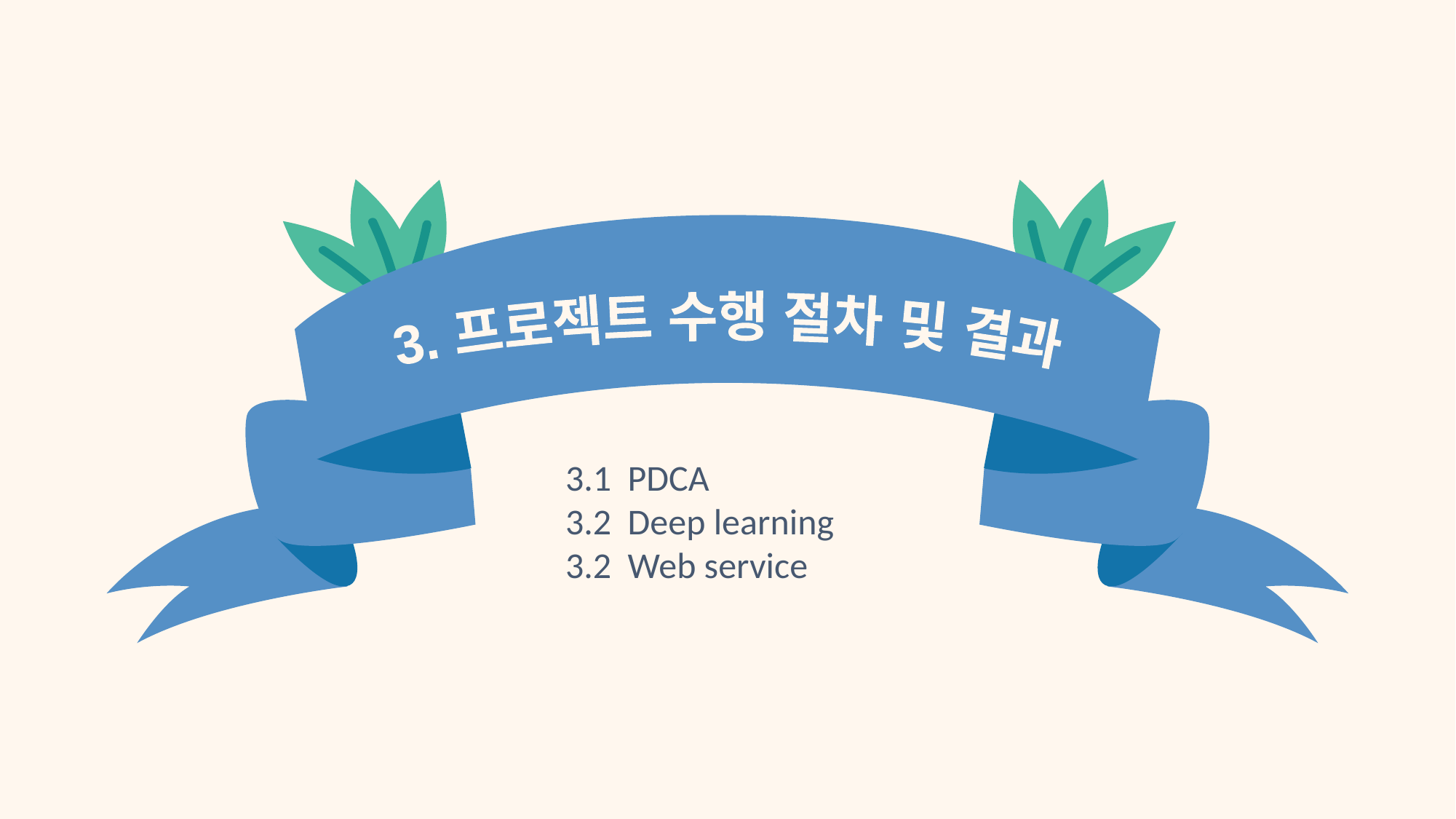

3. 프로젝트 수행 절차 및 결과
3.1  PDCA
3.2  Deep learning
3.2  Web service